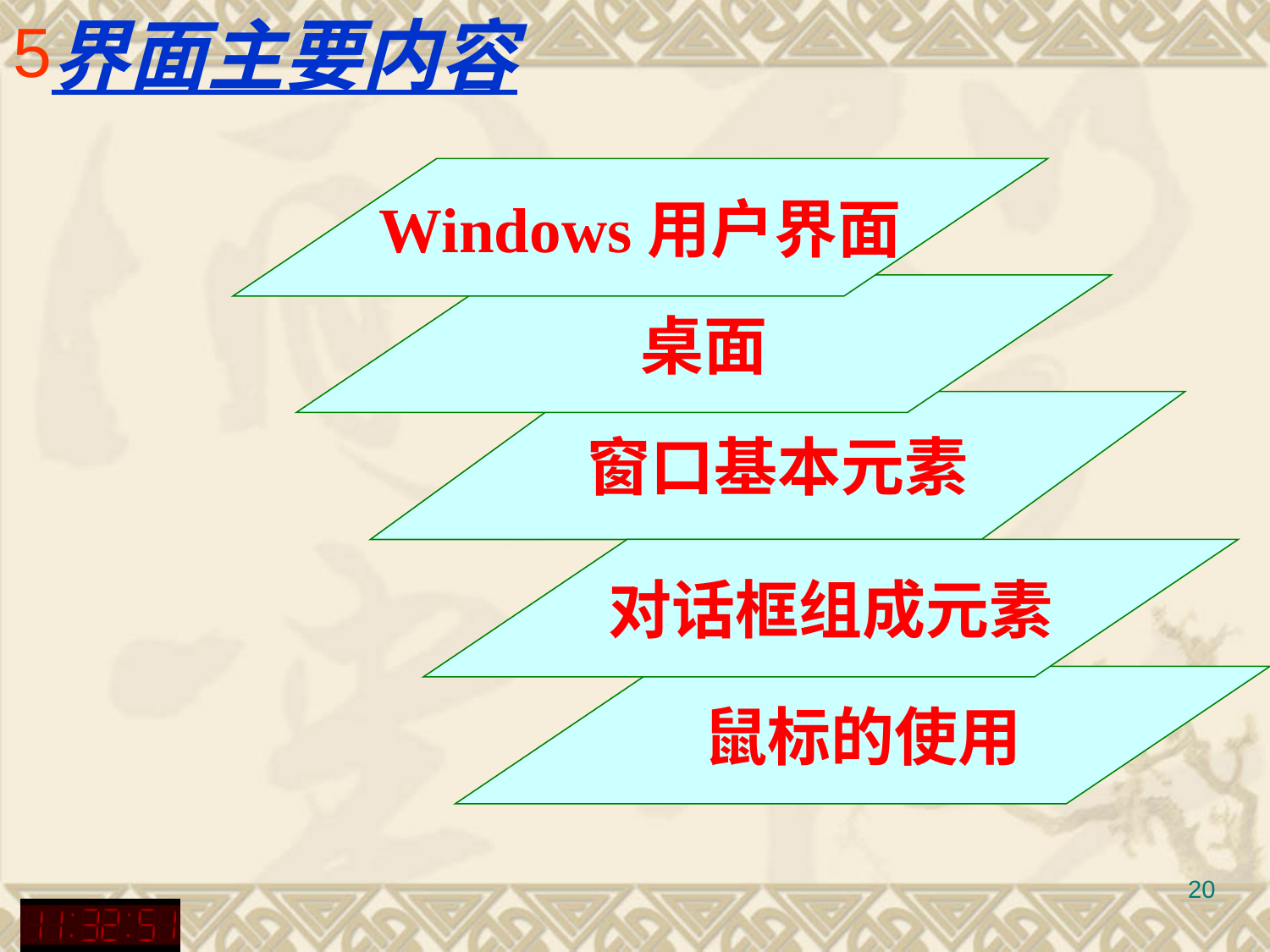

# 界面主要内容
Windows用户界面
桌面
窗口基本元素
对话框组成元素
鼠标的使用
20